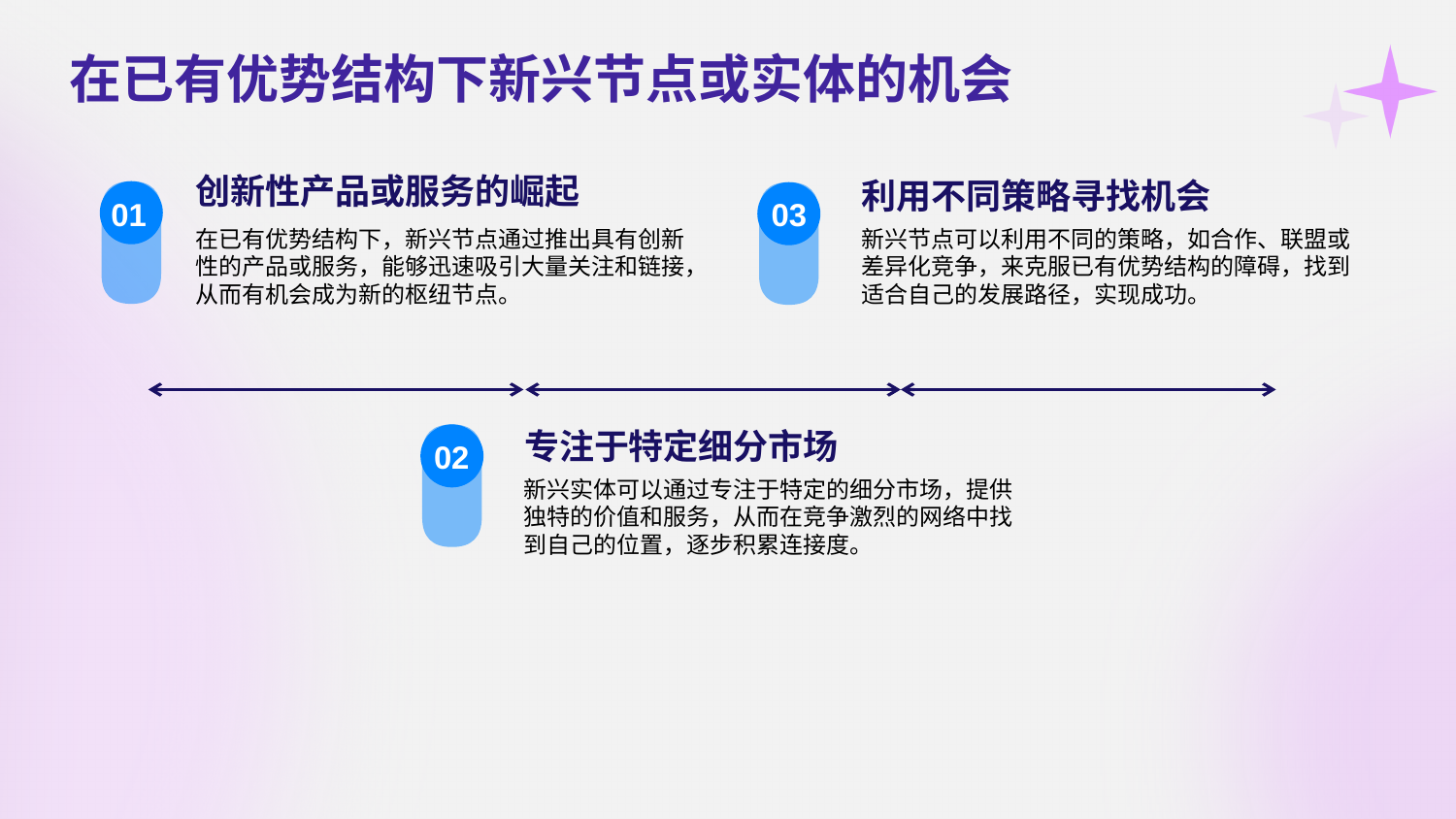

在已有优势结构下新兴节点或实体的机会
创新性产品或服务的崛起
利用不同策略寻找机会
01
03

在已有优势结构下，新兴节点通过推出具有创新性的产品或服务，能够迅速吸引大量关注和链接，从而有机会成为新的枢纽节点。
新兴节点可以利用不同的策略，如合作、联盟或差异化竞争，来克服已有优势结构的障碍，找到适合自己的发展路径，实现成功。

专注于特定细分市场
02

新兴实体可以通过专注于特定的细分市场，提供独特的价值和服务，从而在竞争激烈的网络中找到自己的位置，逐步积累连接度。